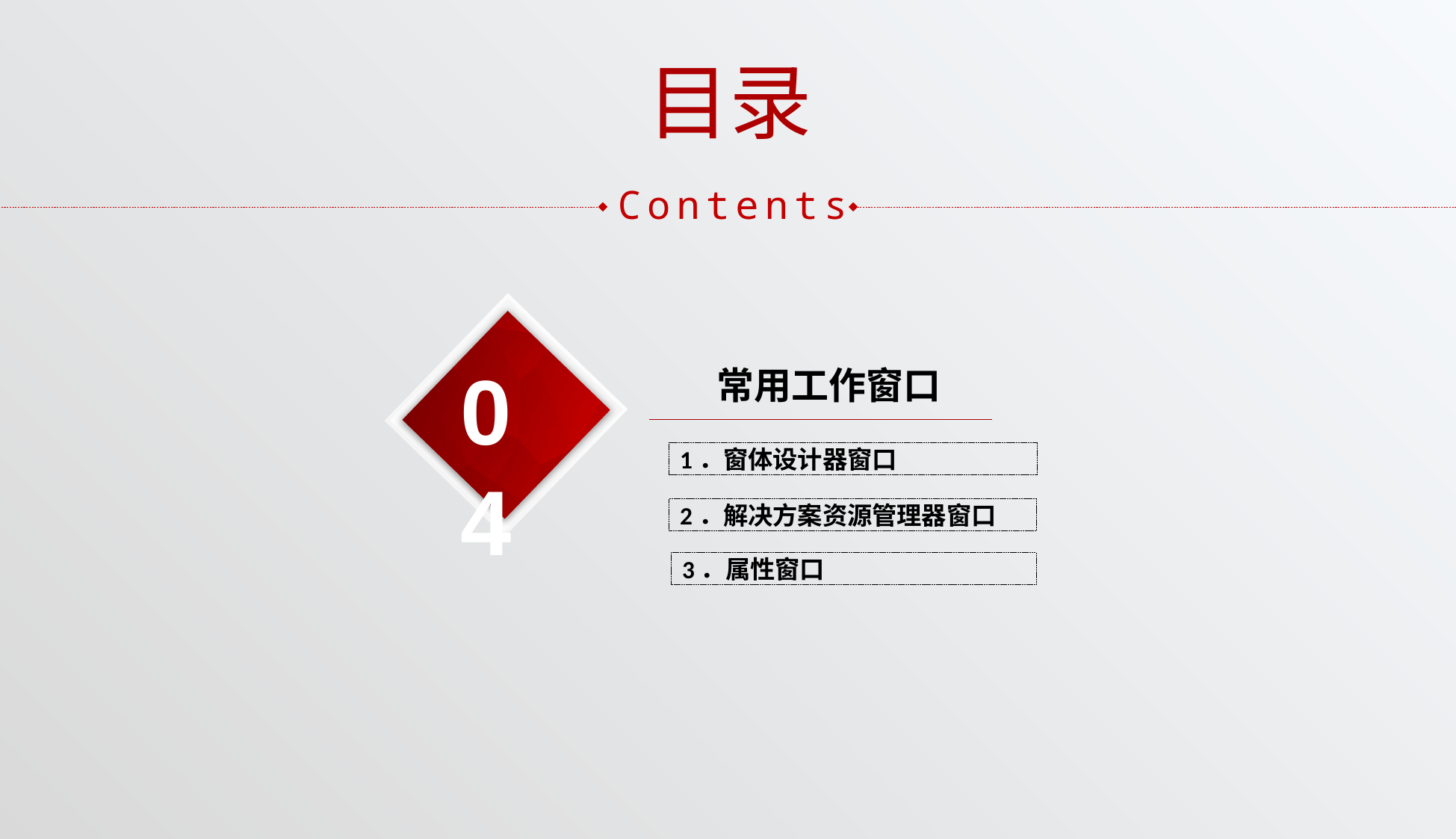

目录
Contents

04
常用工作窗口
1．窗体设计器窗口
2．解决方案资源管理器窗口
3．属性窗口